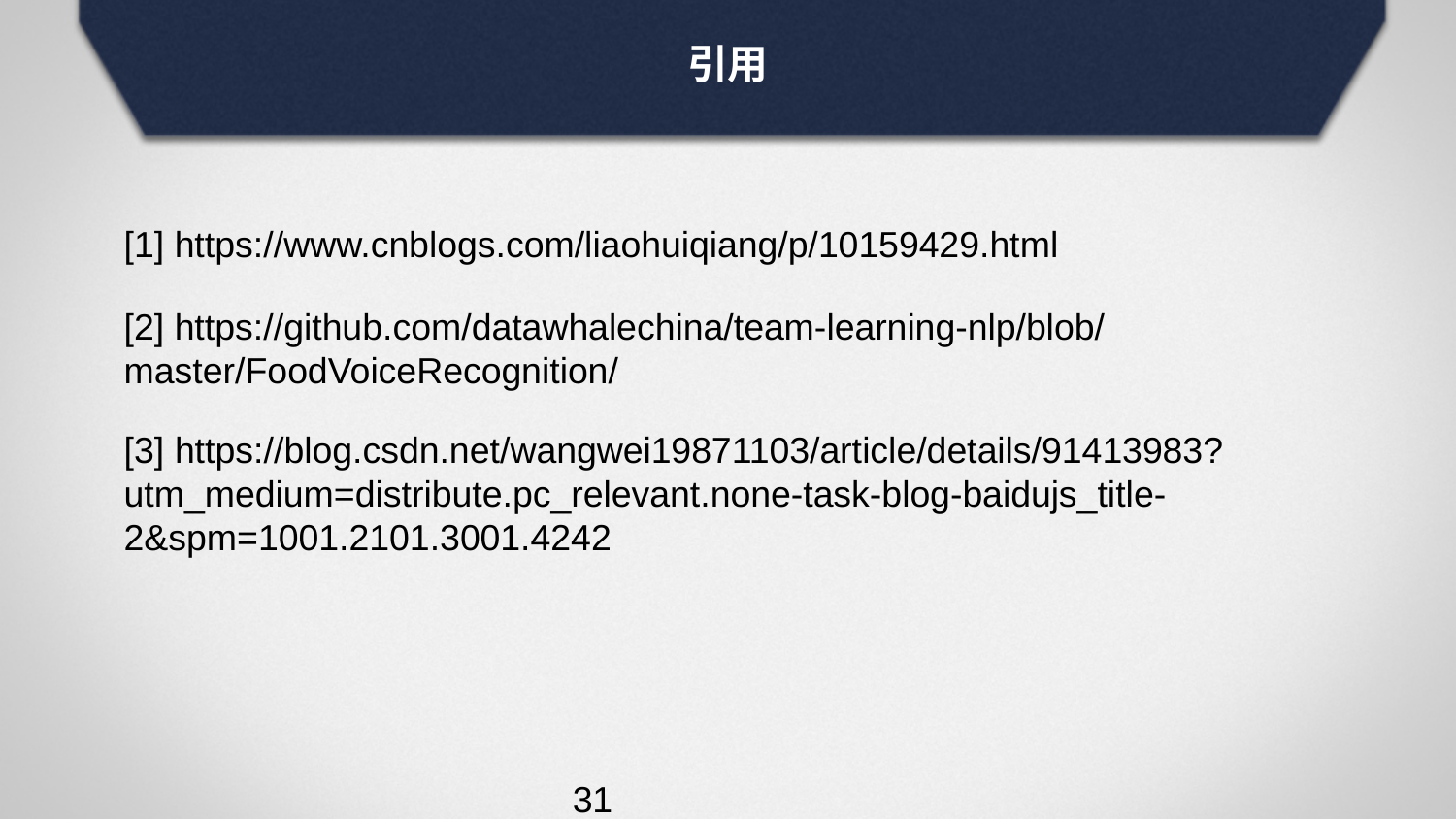

引用
[1] https://www.cnblogs.com/liaohuiqiang/p/10159429.html
[2] https://github.com/datawhalechina/team-learning-nlp/blob/master/FoodVoiceRecognition/
[3] https://blog.csdn.net/wangwei19871103/article/details/91413983?utm_medium=distribute.pc_relevant.none-task-blog-baidujs_title-2&spm=1001.2101.3001.4242
31